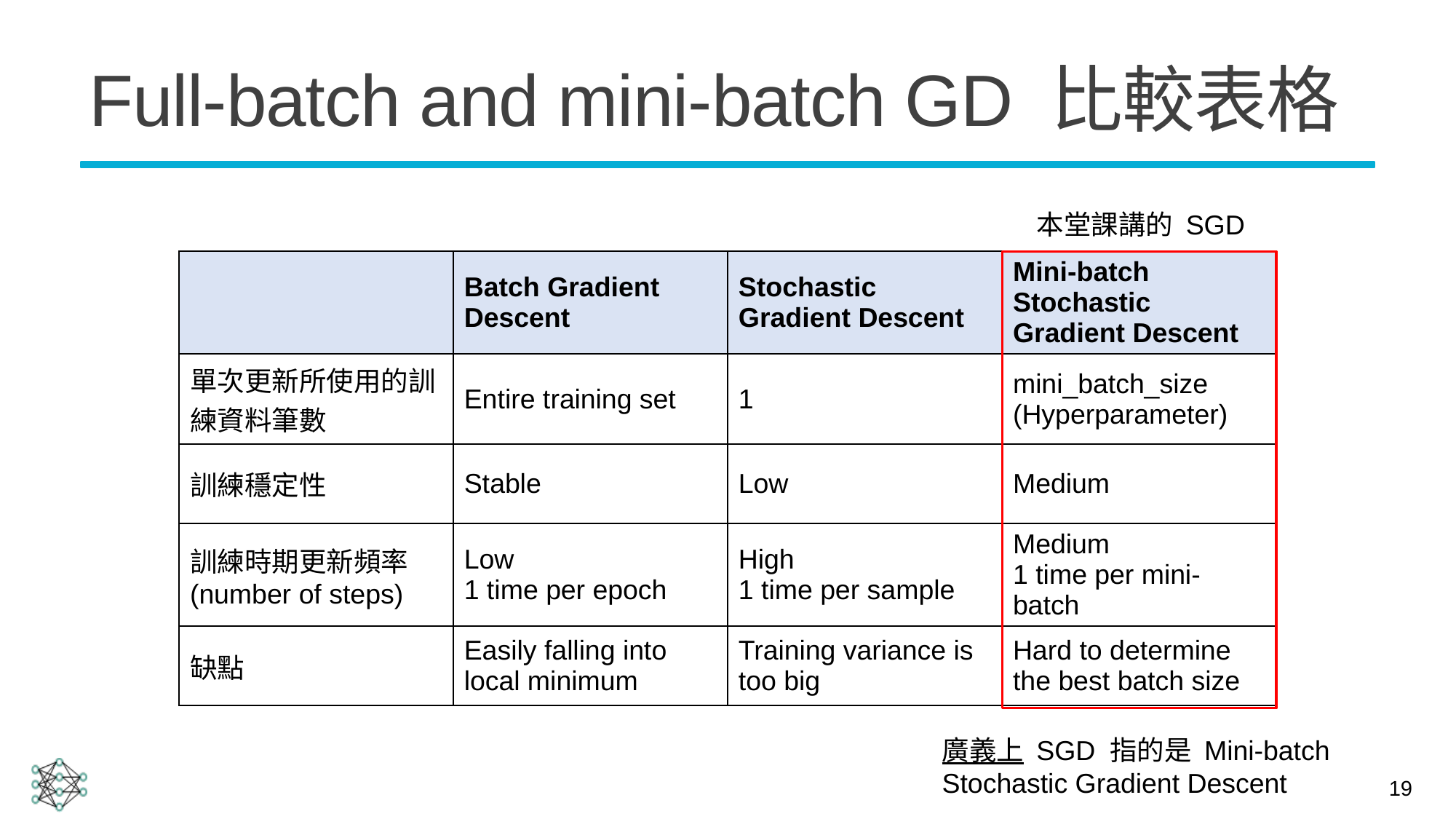

# Full-batch and mini-batch GD 比較表格
本堂課講的 SGD
|  | Batch Gradient Descent | Stochastic Gradient Descent | Mini-batch Stochastic Gradient Descent |
| --- | --- | --- | --- |
| 單次更新所使用的訓練資料筆數 | Entire training set | 1 | mini\_batch\_size (Hyperparameter) |
| 訓練穩定性 | Stable | Low | Medium |
| 訓練時期更新頻率 (number of steps) | Low 1 time per epoch | High 1 time per sample | Medium 1 time per mini-batch |
| 缺點 | Easily falling into local minimum | Training variance is too big | Hard to determine the best batch size |

廣義上 SGD 指的是 Mini-batch Stochastic Gradient Descent
19